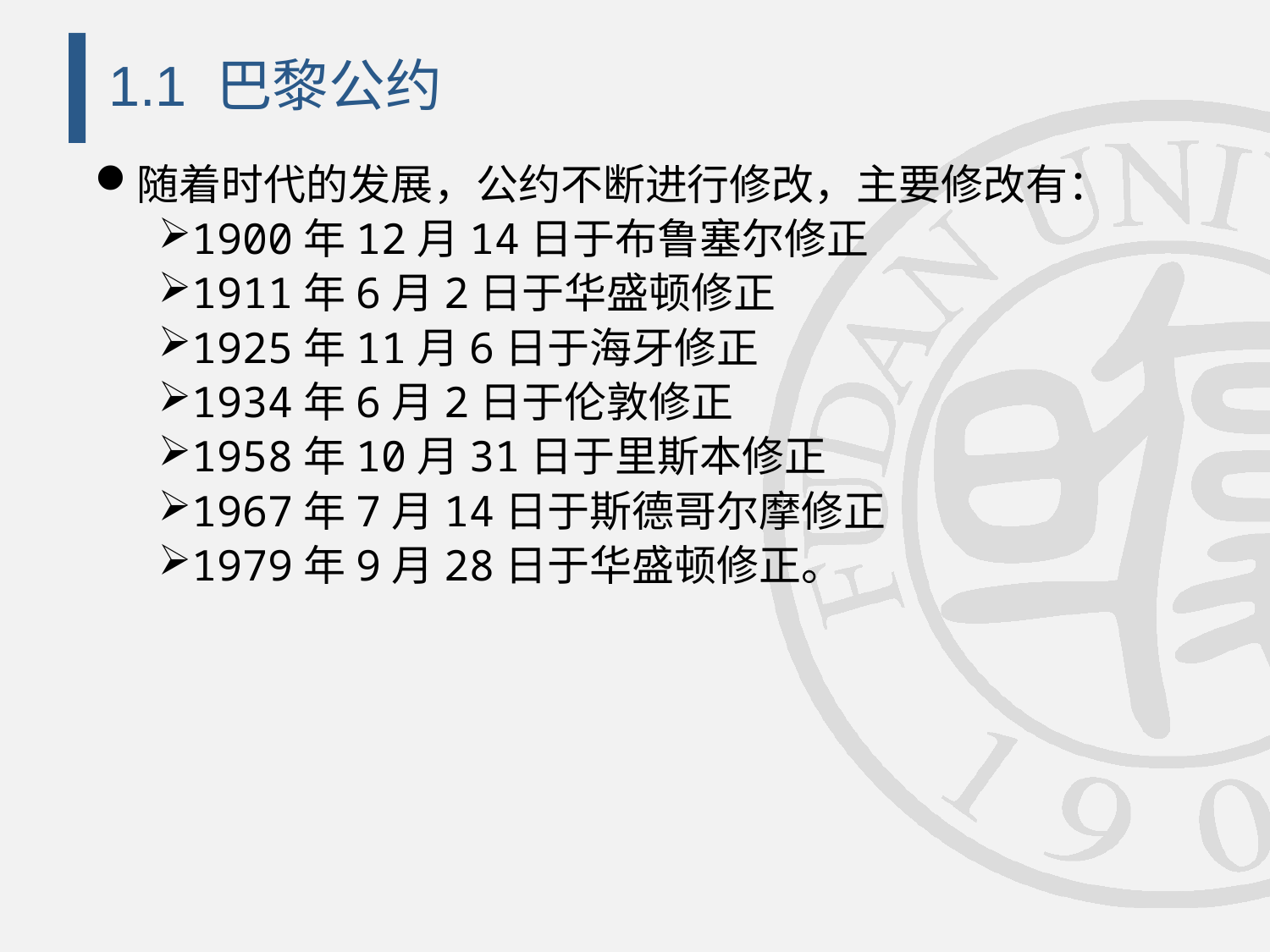

# 1.1 巴黎公约
随着时代的发展，公约不断进行修改，主要修改有：
1900年12月14日于布鲁塞尔修正
1911年6月2日于华盛顿修正
1925年11月6日于海牙修正
1934年6月2日于伦敦修正
1958年10月31日于里斯本修正
1967年7月14日于斯德哥尔摩修正
1979年9月28日于华盛顿修正。